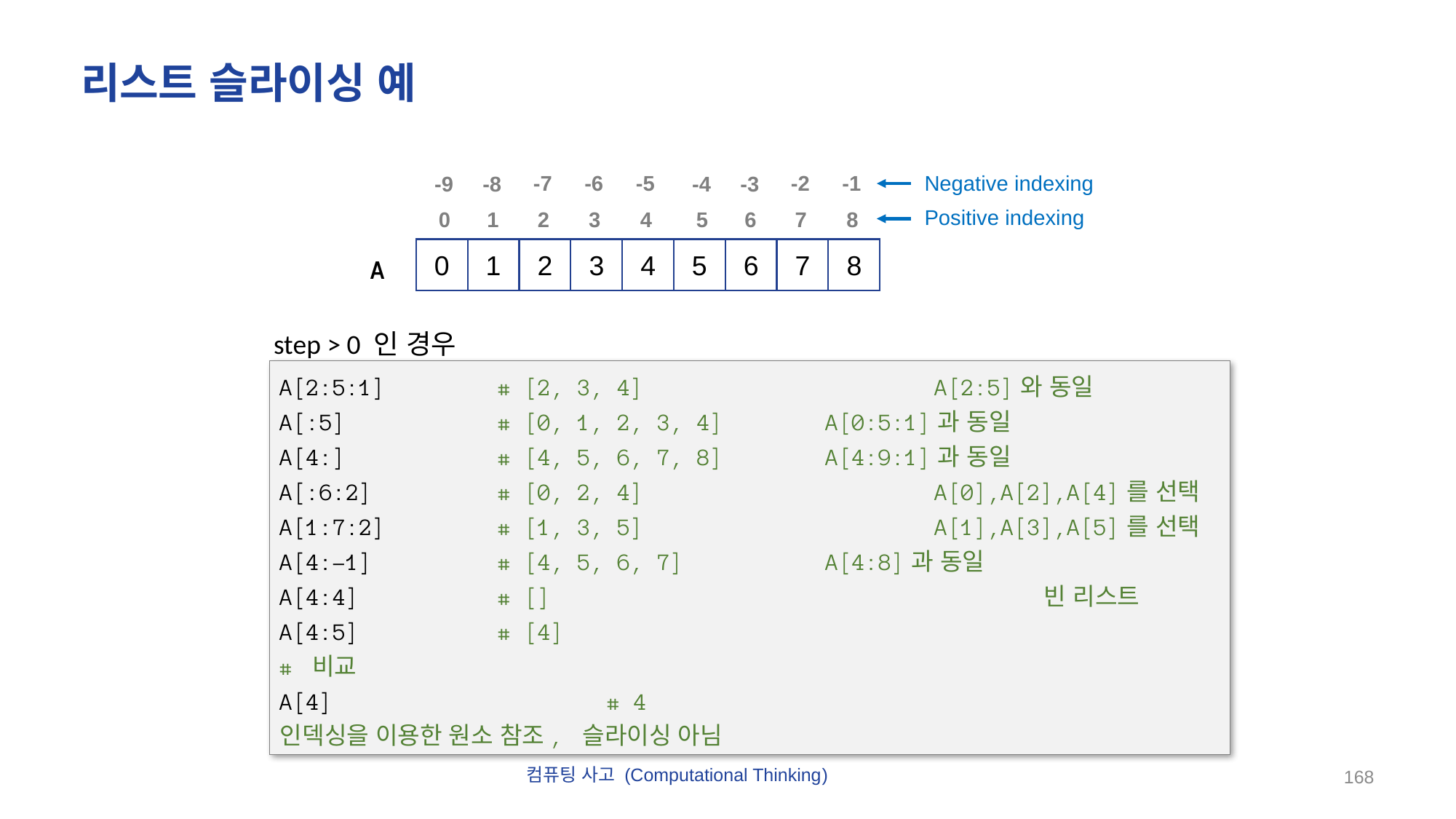

# 리스트 슬라이싱 예
-5
-6
-1
-7
-2
-8
-3
-9
-4
4
3
2
1
0
8
7
6
5
0
1
2
3
4
5
6
7
8
A
Negative indexing
Positive indexing
step > 0 인 경우
A[2:5:1]		# [2, 3, 4]			A[2:5]와 동일
A[:5]		# [0, 1, 2, 3, 4]	A[0:5:1]과 동일
A[4:]		# [4, 5, 6, 7, 8]	A[4:9:1]과 동일
A[:6:2] 		# [0, 2, 4] 			A[0],A[2],A[4]를 선택
A[1:7:2]   	# [1, 3, 5] 			A[1],A[3],A[5]를 선택
A[4:-1]		# [4, 5, 6, 7] 		A[4:8]과 동일
A[4:4]   	# []					빈 리스트
A[4:5]     	# [4]
# 비교
A[4]			# 4					인덱싱을 이용한 원소 참조, 슬라이싱 아님